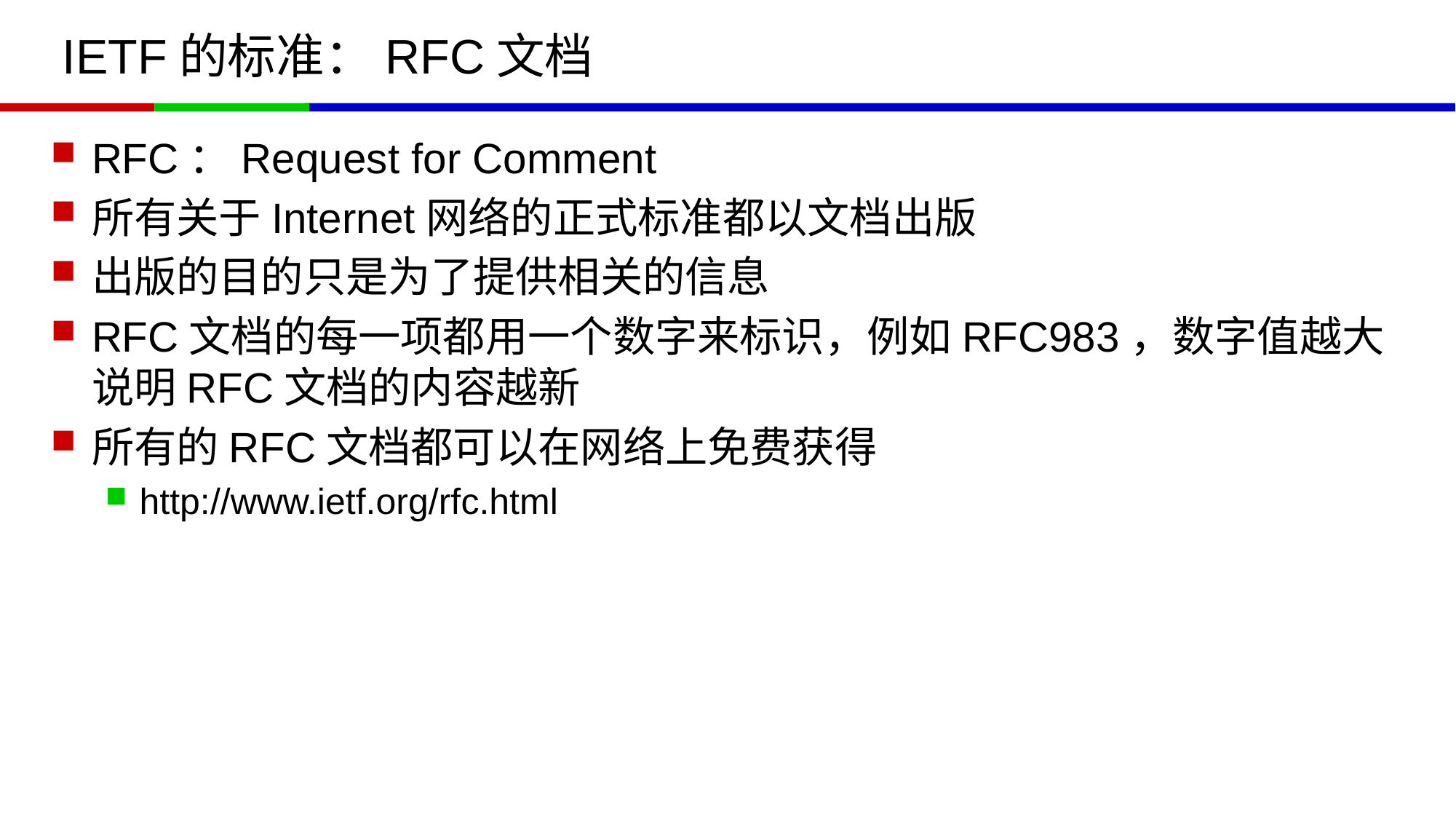

# IETF的标准：RFC文档
RFC：Request for Comment
所有关于Internet网络的正式标准都以文档出版
出版的目的只是为了提供相关的信息
RFC文档的每一项都用一个数字来标识，例如RFC983，数字值越大说明RFC文档的内容越新
所有的RFC文档都可以在网络上免费获得
http://www.ietf.org/rfc.html

55